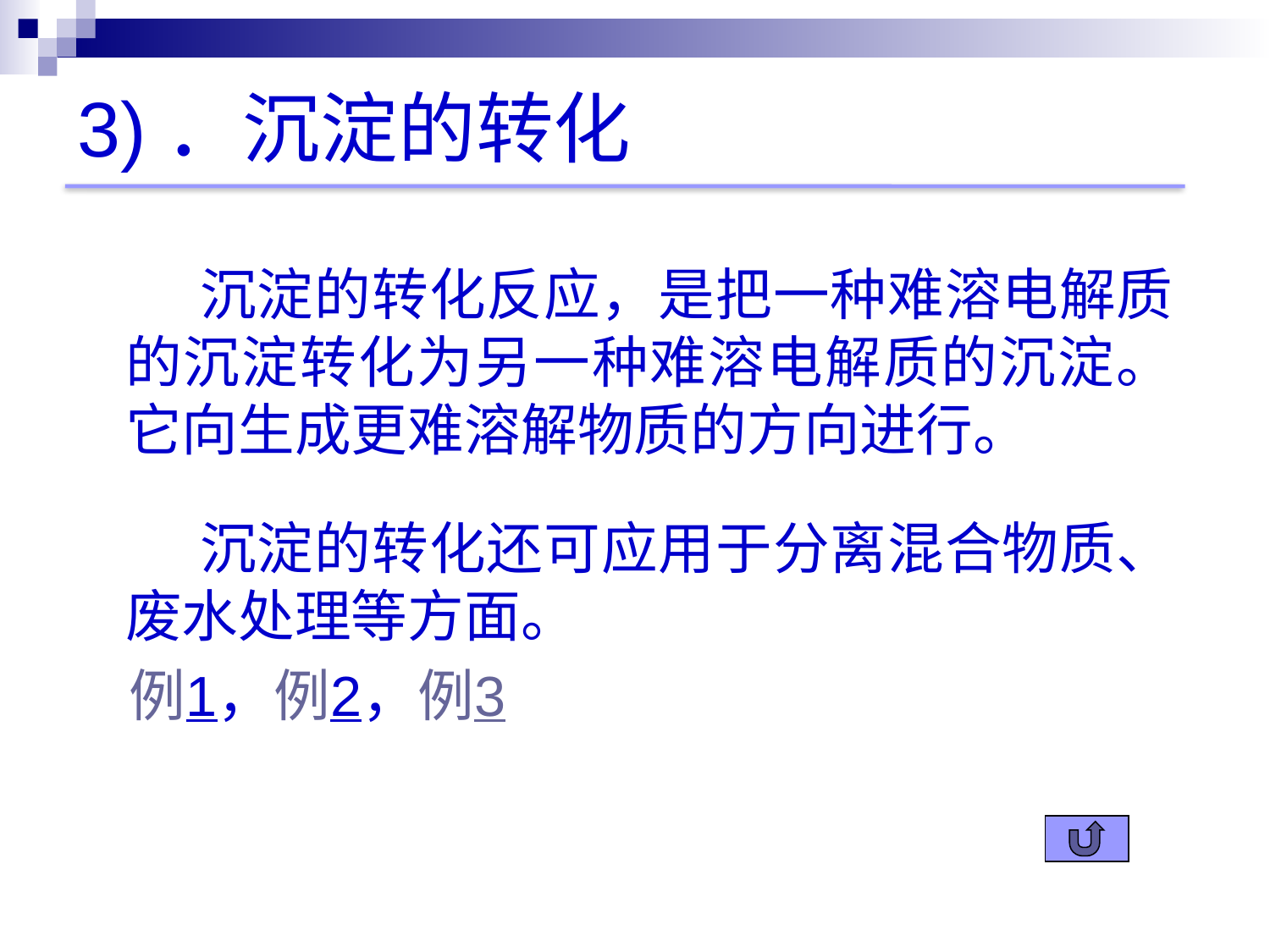

3)．沉淀的转化

        沉淀的转化反应，是把一种难溶电解质的沉淀转化为另一种难溶电解质的沉淀。它向生成更难溶解物质的方向进行。

        沉淀的转化还可应用于分离混合物质、废水处理等方面。
   例1，例2，例3